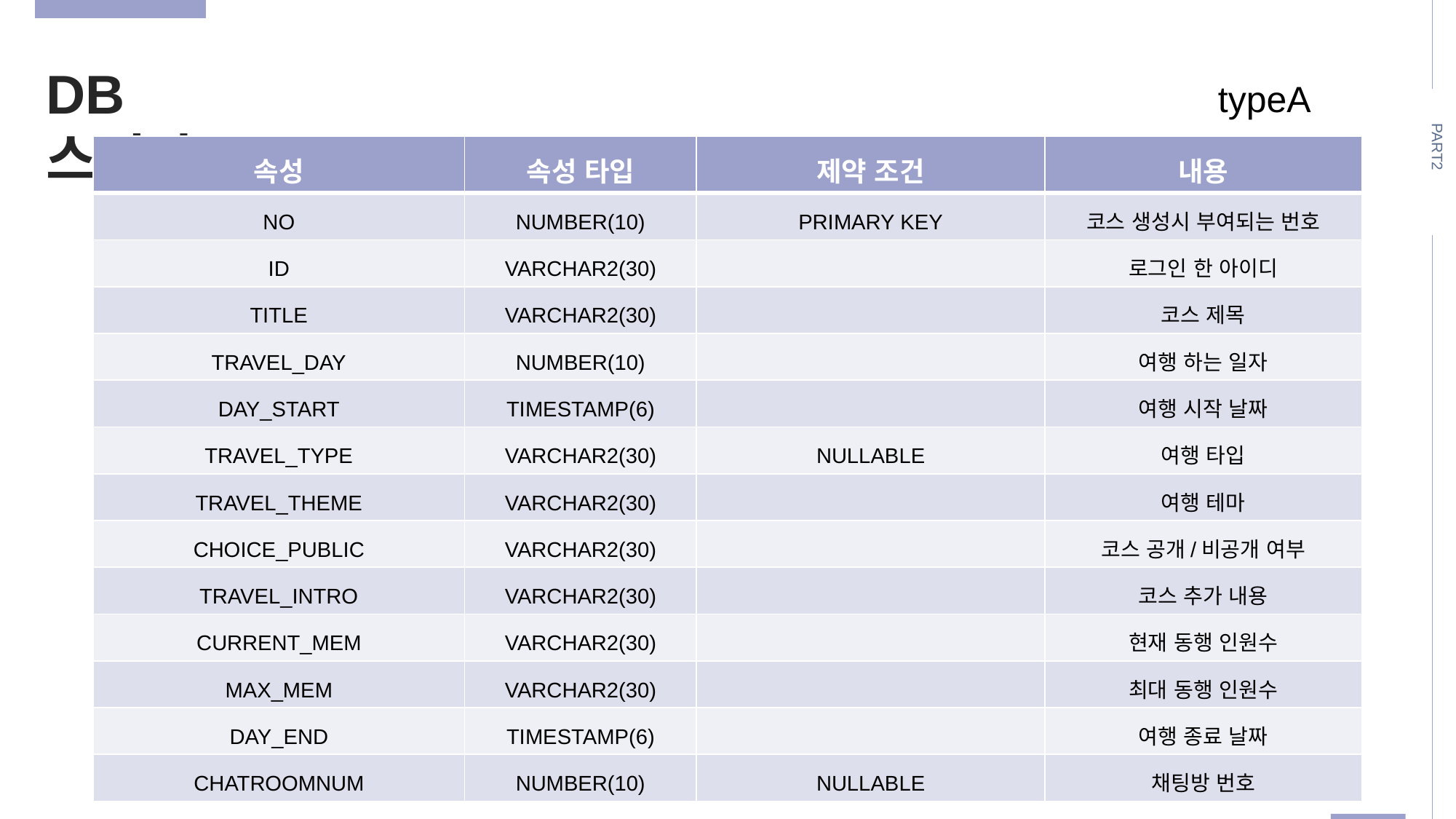

DB스키마
typeA
| 속성 | 속성 타입 | 제약 조건 | 내용 |
| --- | --- | --- | --- |
| NO | NUMBER(10) | PRIMARY KEY | 코스 생성시 부여되는 번호 |
| ID | VARCHAR2(30) |  | 로그인 한 아이디 |
| TITLE | VARCHAR2(30) |  | 코스 제목 |
| TRAVEL\_DAY | NUMBER(10) |  | 여행 하는 일자 |
| DAY\_START | TIMESTAMP(6) |  | 여행 시작 날짜 |
| TRAVEL\_TYPE | VARCHAR2(30) | NULLABLE | 여행 타입 |
| TRAVEL\_THEME | VARCHAR2(30) |  | 여행 테마 |
| CHOICE\_PUBLIC | VARCHAR2(30) |  | 코스 공개/비공개 여부 |
| TRAVEL\_INTRO | VARCHAR2(30) |  | 코스 추가 내용 |
| CURRENT\_MEM | VARCHAR2(30) |  | 현재 동행 인원수 |
| MAX\_MEM | VARCHAR2(30) |  | 최대 동행 인원수 |
| DAY\_END | TIMESTAMP(6) |  | 여행 종료 날짜 |
| CHATROOMNUM | NUMBER(10) | NULLABLE | 채팅방 번호 |
PART2